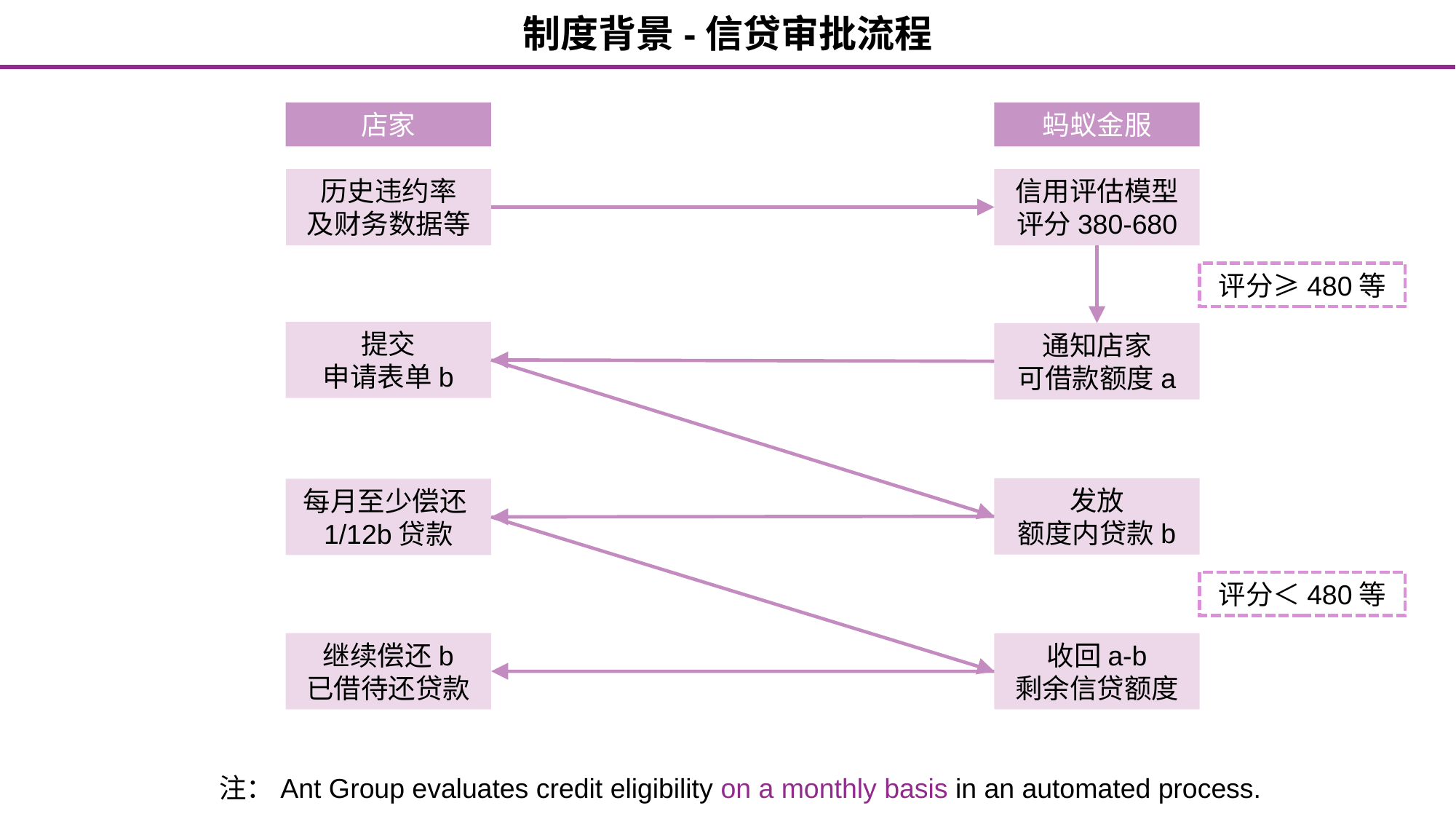

# 制度背景-信贷审批流程
店家
蚂蚁金服
信用评估模型
评分380-680
历史违约率
及财务数据等
评分≥480等
提交
申请表单b
通知店家
可借款额度a
发放
额度内贷款b
每月至少偿还1/12b贷款
评分＜480等
继续偿还b
已借待还贷款
收回a-b
剩余信贷额度
注：Ant Group evaluates credit eligibility on a monthly basis in an automated process.